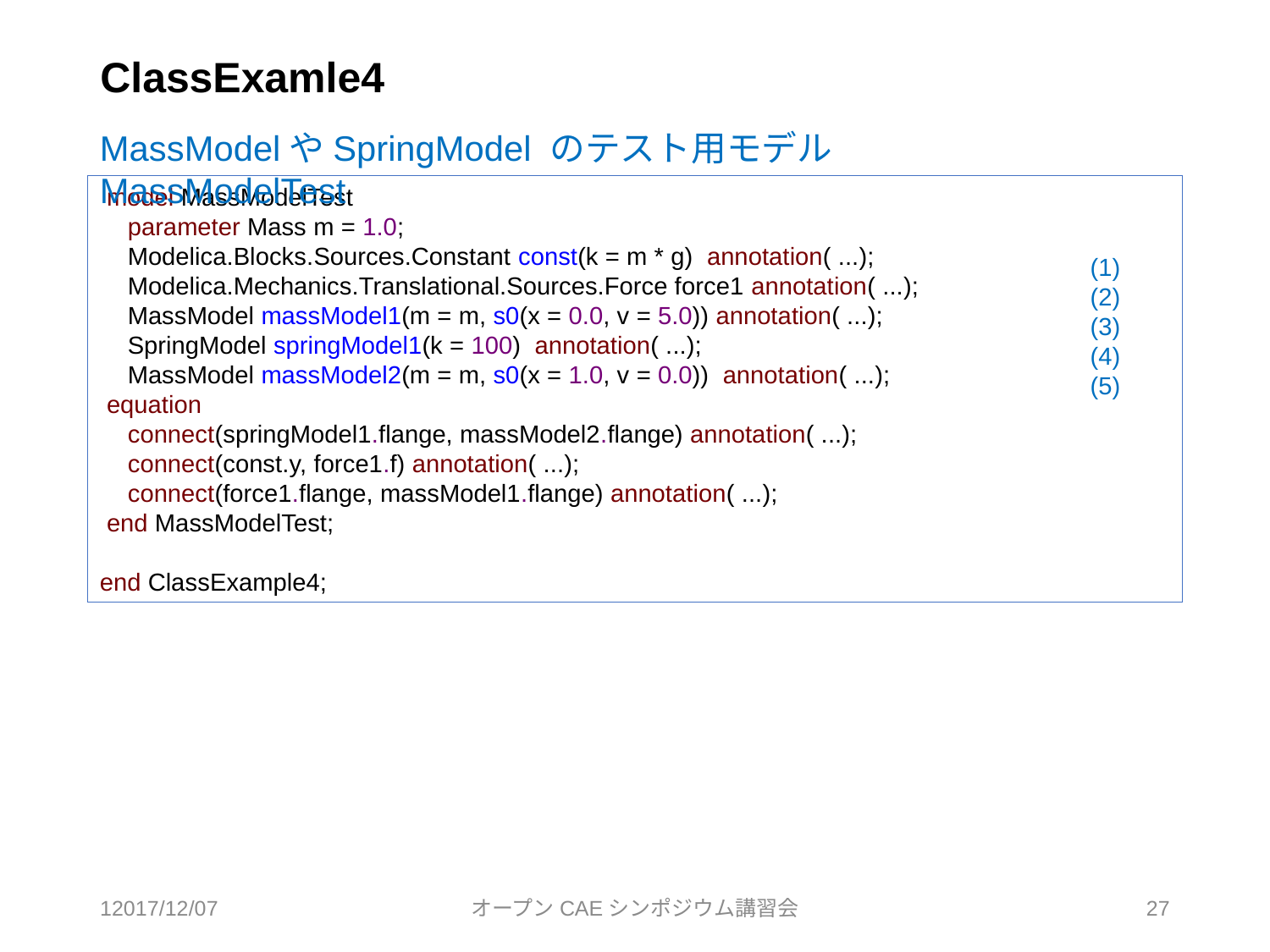

# ClassExamle4
MassModelやSpringModel のテスト用モデル MassModelTest
 model MassModelTest
    parameter Mass m = 1.0;
    Modelica.Blocks.Sources.Constant const(k = m * g)  annotation( ...);
    Modelica.Mechanics.Translational.Sources.Force force1 annotation( ...);
    MassModel massModel1(m = m, s0(x = 0.0, v = 5.0)) annotation( ...);
    SpringModel springModel1(k = 100)  annotation( ...);
    MassModel massModel2(m = m, s0(x = 1.0, v = 0.0))  annotation( ...);
 equation
    connect(springModel1.flange, massModel2.flange) annotation( ...);
    connect(const.y, force1.f) annotation( ...);
    connect(force1.flange, massModel1.flange) annotation( ...);
 end MassModelTest;

end ClassExample4;
(1)
(2)
(3)
(4)
(5)
12017/12/07
オープンCAEシンポジウム講習会
27